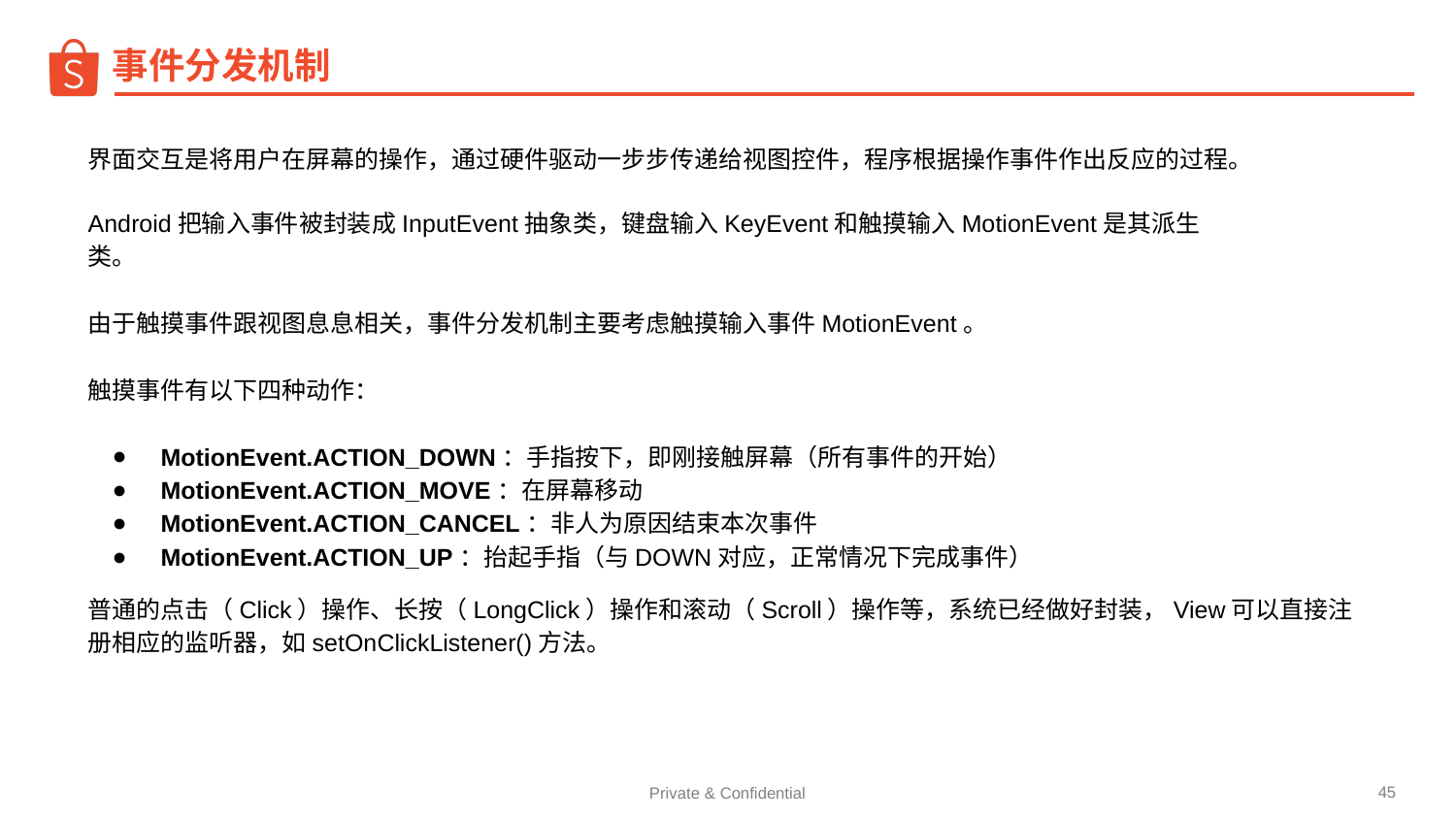

事件分发机制
界面交互是将用户在屏幕的操作，通过硬件驱动一步步传递给视图控件，程序根据操作事件作出反应的过程。
Android把输入事件被封装成InputEvent抽象类，键盘输入KeyEvent和触摸输入MotionEvent是其派生类。

由于触摸事件跟视图息息相关，事件分发机制主要考虑触摸输入事件MotionEvent。

触摸事件有以下四种动作：

MotionEvent.ACTION_DOWN：手指按下，即刚接触屏幕（所有事件的开始）
MotionEvent.ACTION_MOVE：在屏幕移动
MotionEvent.ACTION_CANCEL：非人为原因结束本次事件
MotionEvent.ACTION_UP：抬起手指（与DOWN对应，正常情况下完成事件）
普通的点击（Click）操作、长按（LongClick）操作和滚动（Scroll）操作等，系统已经做好封装，View可以直接注册相应的监听器，如setOnClickListener()方法。
45